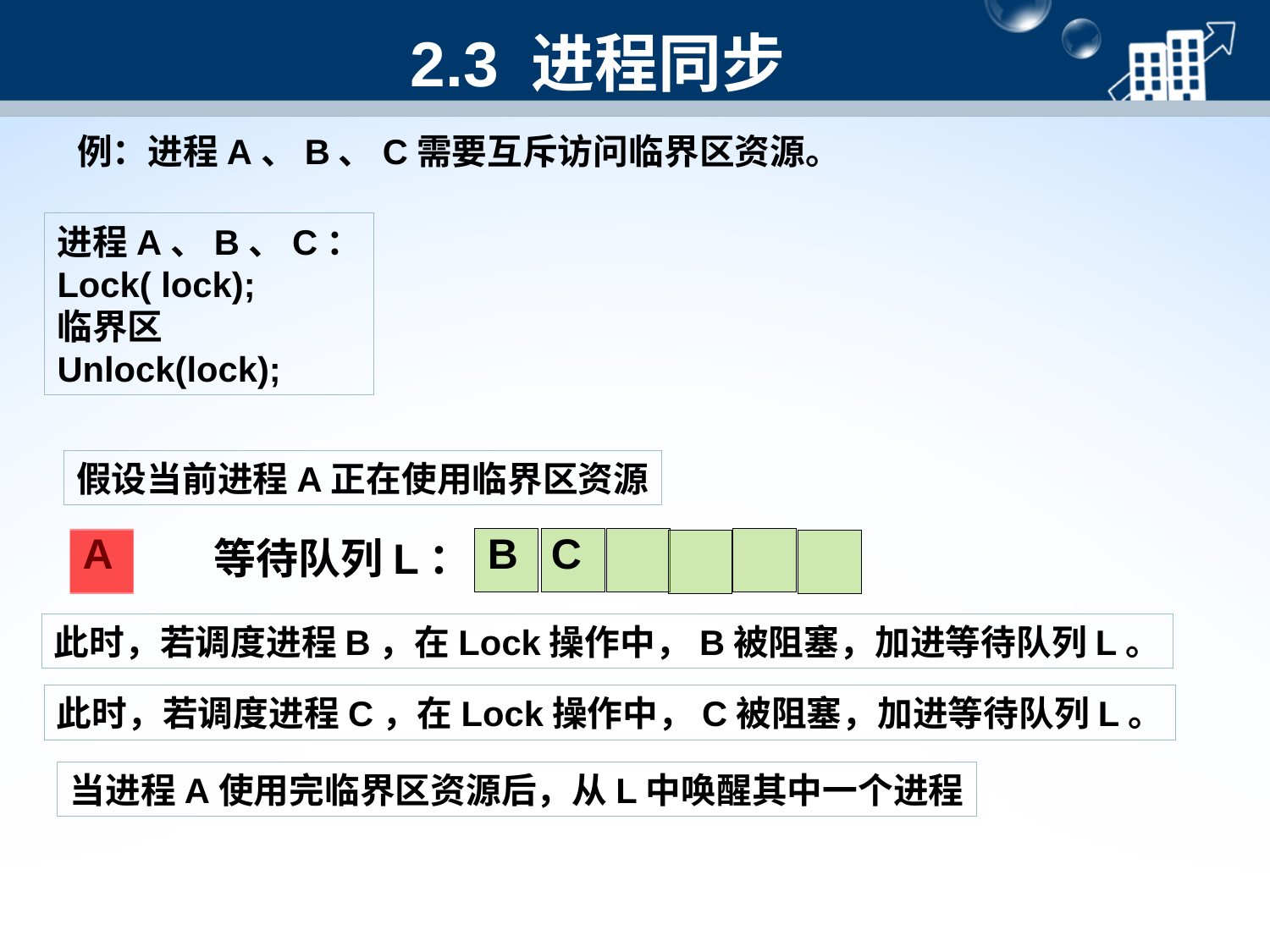

# 2.3 进程同步
例：进程A、B、C需要互斥访问临界区资源。
进程A、B、C：
Lock( lock);
临界区
Unlock(lock);
假设当前进程A正在使用临界区资源
等待队列L：

A
B
C
此时，若调度进程B，在Lock操作中，B被阻塞，加进等待队列L。
此时，若调度进程C，在Lock操作中，C被阻塞，加进等待队列L。
当进程A使用完临界区资源后，从L中唤醒其中一个进程